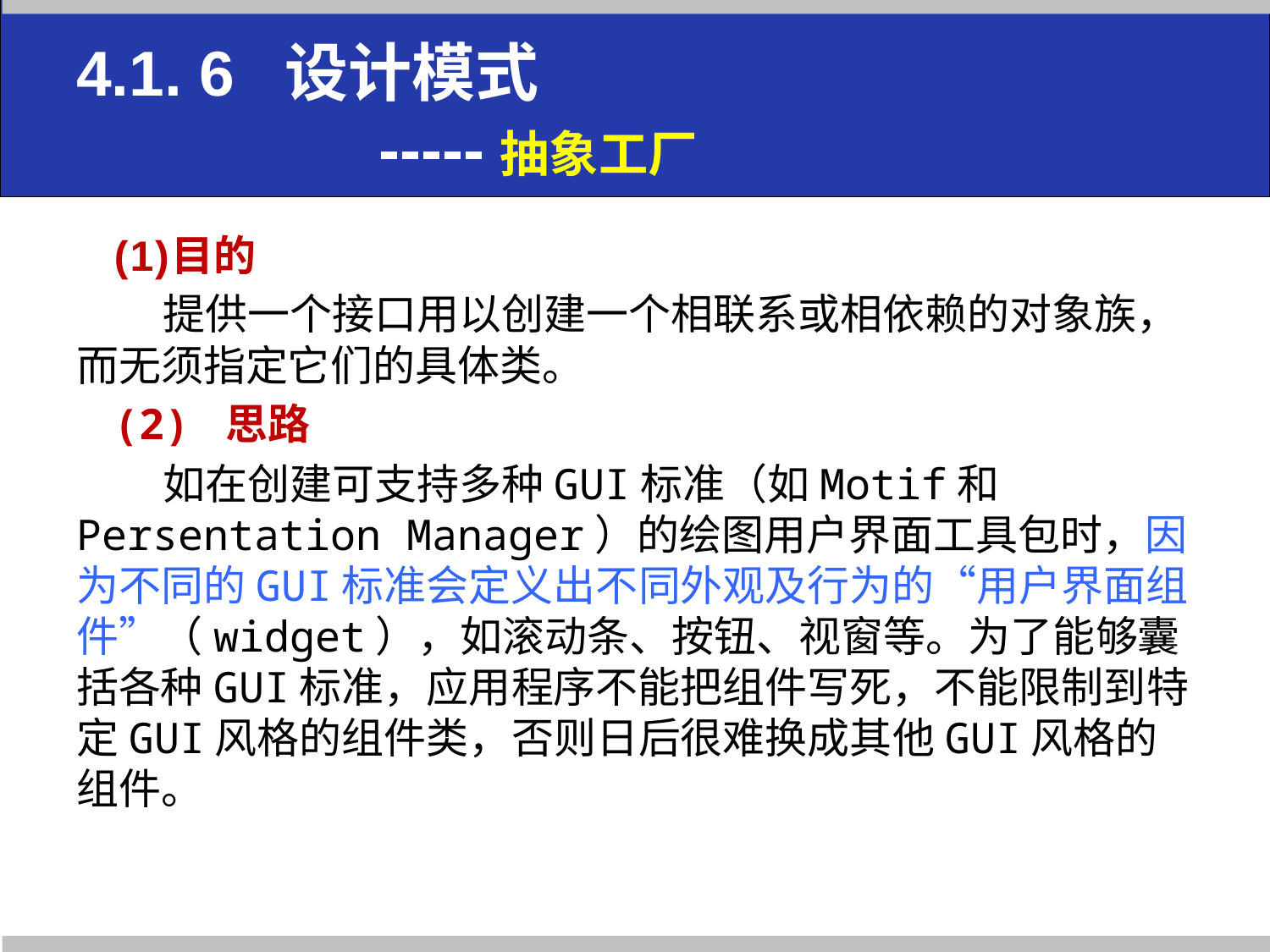

# 4.1. 6  设计模式 -----抽象工厂
目的
提供一个接口用以创建一个相联系或相依赖的对象族，而无须指定它们的具体类。
(2) 思路
如在创建可支持多种GUI标准（如Motif和Persentation Manager）的绘图用户界面工具包时，因为不同的GUI标准会定义出不同外观及行为的“用户界面组件”（widget），如滚动条、按钮、视窗等。为了能够囊括各种GUI标准，应用程序不能把组件写死，不能限制到特定GUI风格的组件类，否则日后很难换成其他GUI风格的组件。
464